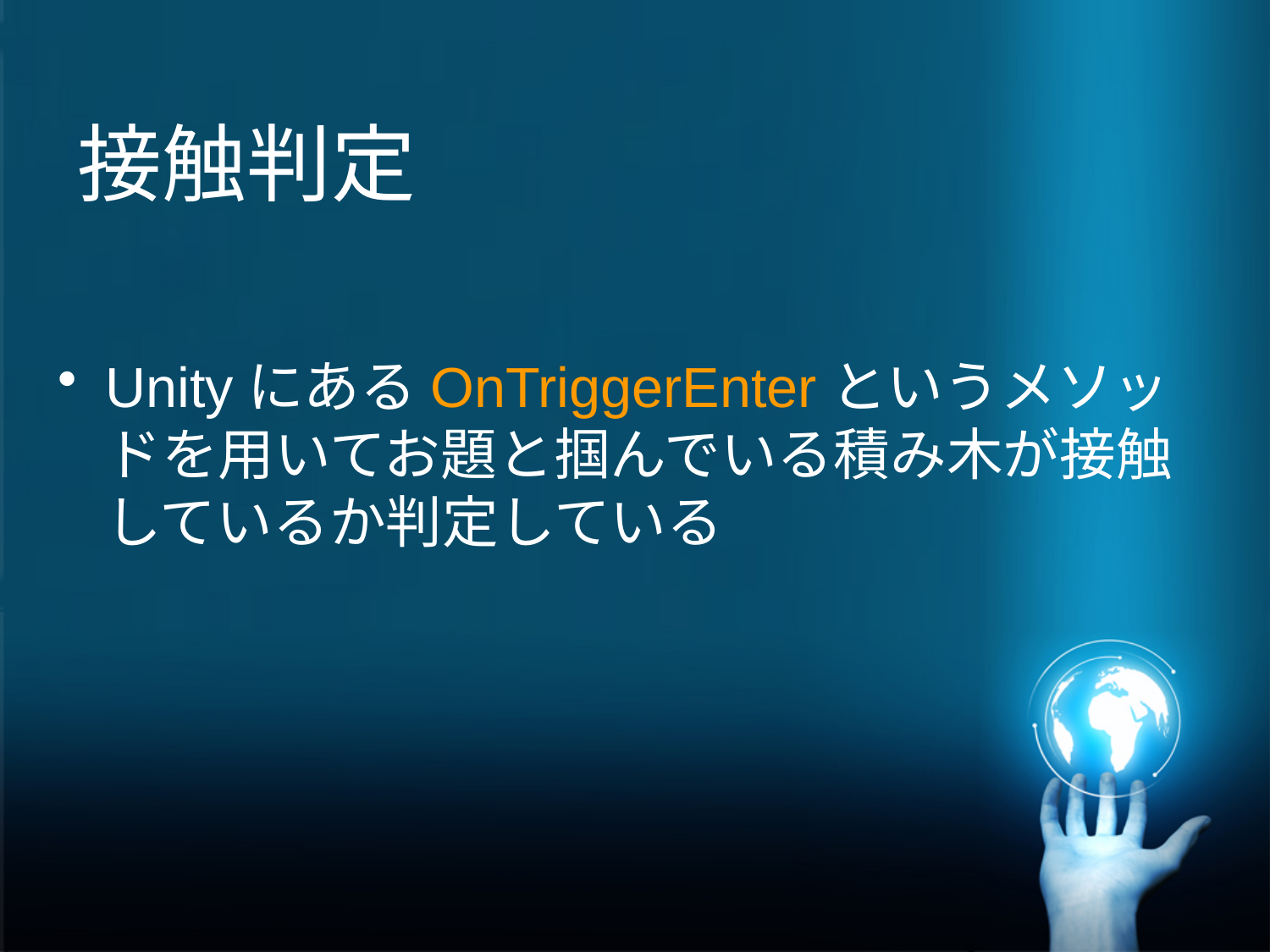

# 接触判定

UnityにあるOnTriggerEnterというメソッドを用いてお題と掴んでいる積み木が接触しているか判定している